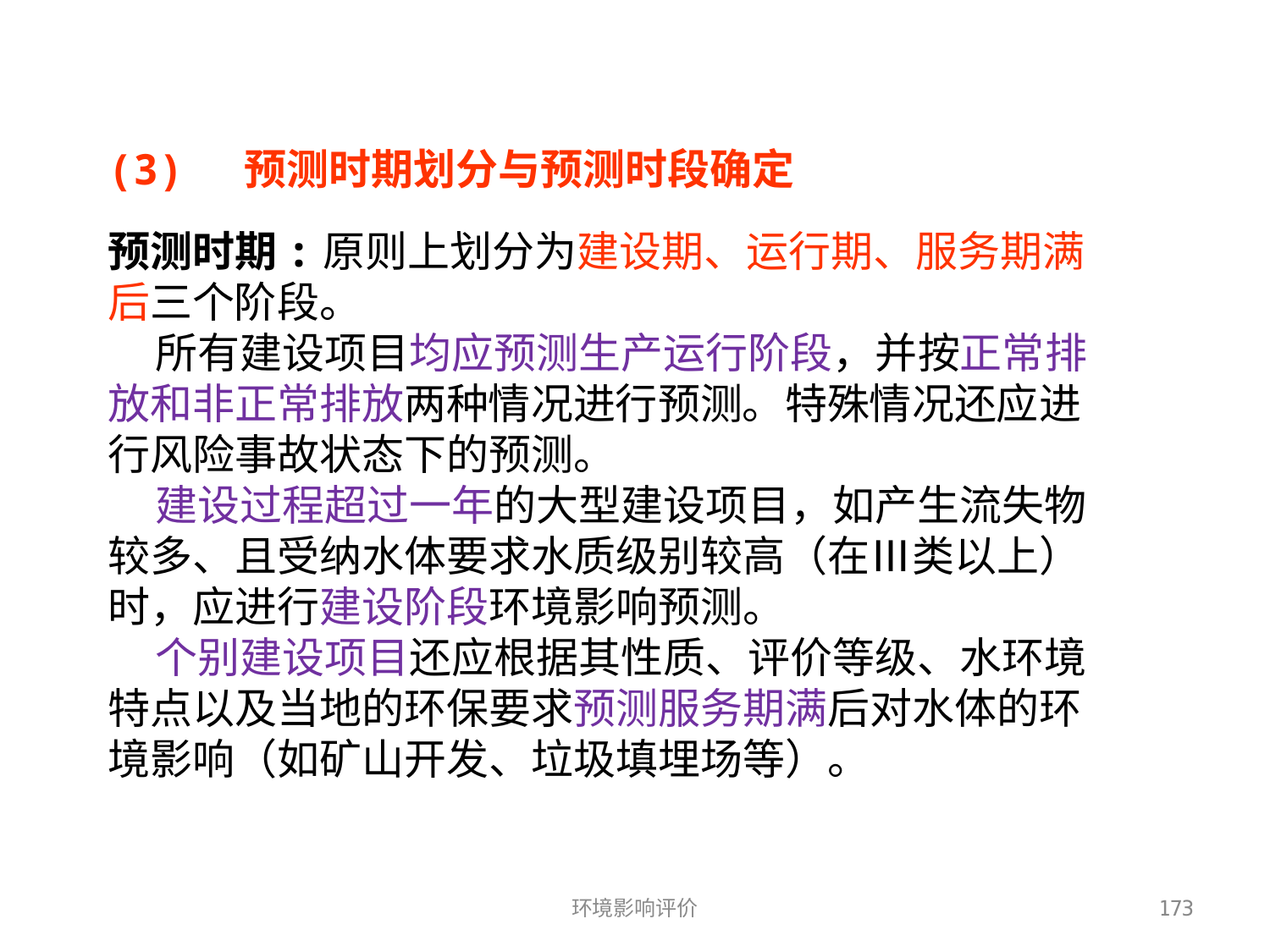

(3)  预测时期划分与预测时段确定
预测时期:原则上划分为建设期、运行期、服务期满后三个阶段。
    所有建设项目均应预测生产运行阶段，并按正常排放和非正常排放两种情况进行预测。特殊情况还应进行风险事故状态下的预测。
    建设过程超过一年的大型建设项目，如产生流失物较多、且受纳水体要求水质级别较高（在Ⅲ类以上）时，应进行建设阶段环境影响预测。
    个别建设项目还应根据其性质、评价等级、水环境特点以及当地的环保要求预测服务期满后对水体的环境影响（如矿山开发、垃圾填埋场等）。

环境影响评价
173